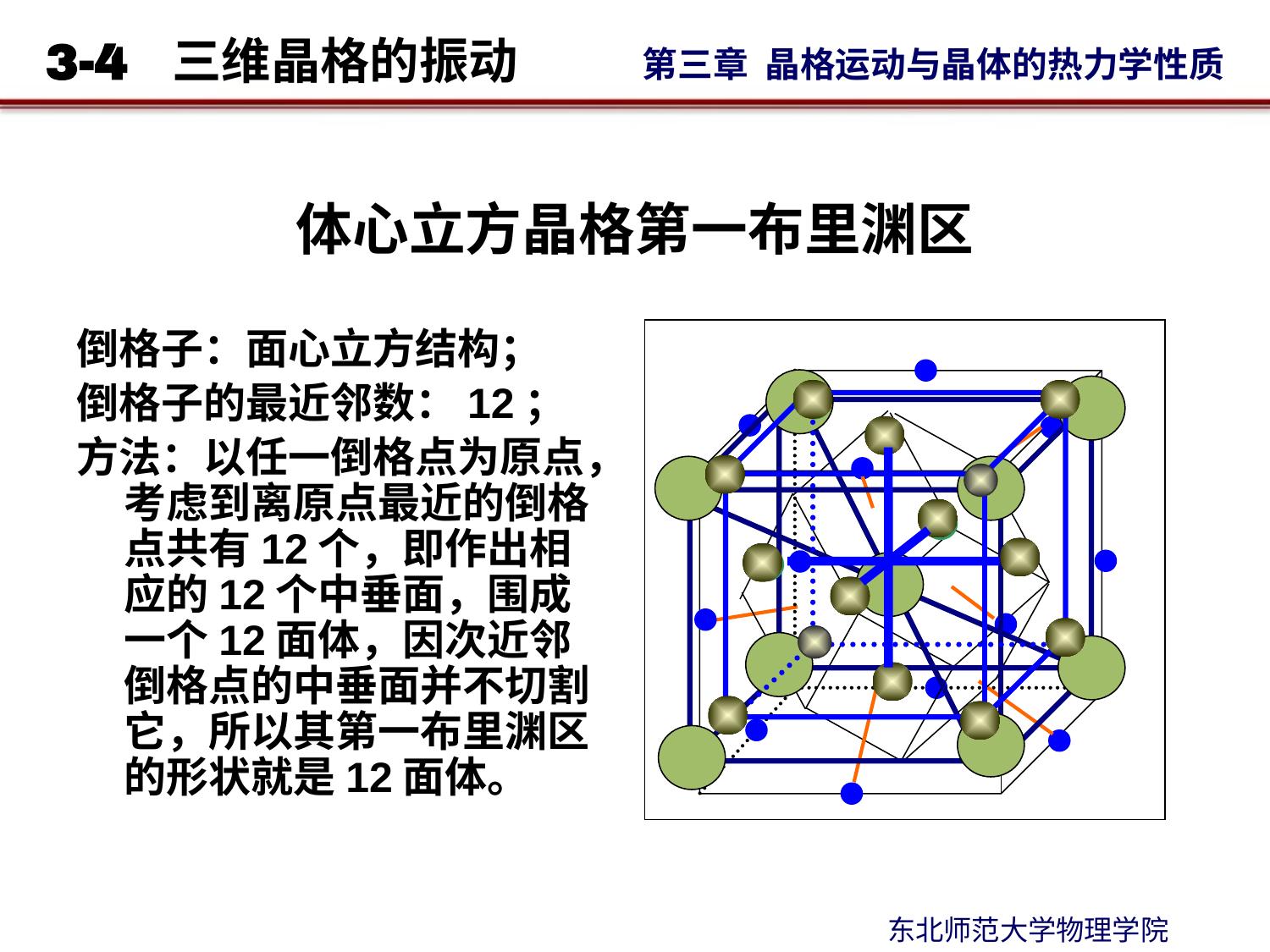

# 体心立方晶格第一布里渊区

倒格子：面心立方结构；
倒格子的最近邻数：12；
方法：以任一倒格点为原点，考虑到离原点最近的倒格点共有12个，即作出相应的12个中垂面，围成一个12面体，因次近邻倒格点的中垂面并不切割它，所以其第一布里渊区的形状就是12面体。